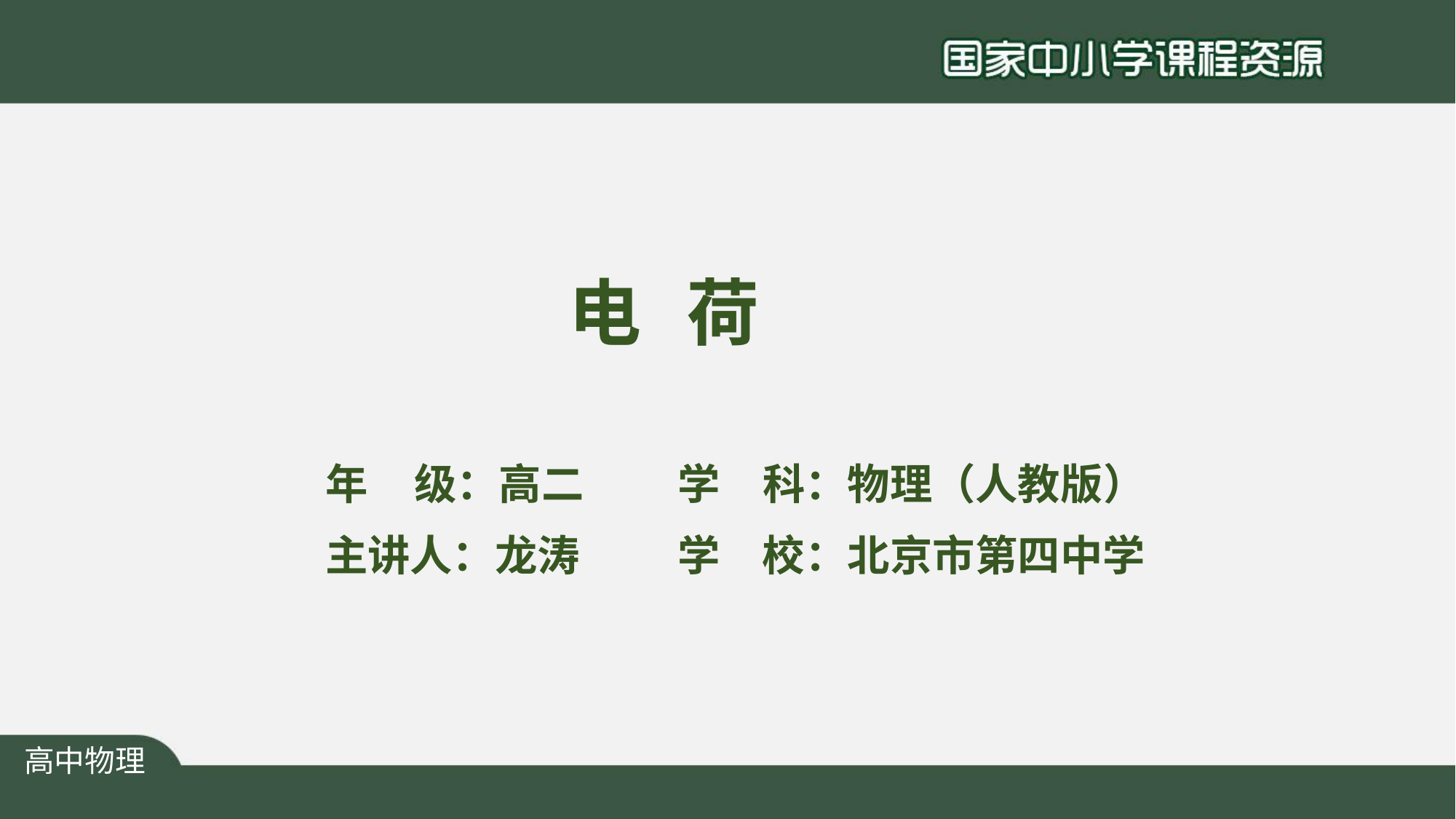

电	荷
| 年 级：高二 | 学 | 科：物理（人教版） |
| --- | --- | --- |
| 主讲人：龙涛 | 学 | 校：北京市第四中学 |
高中物理